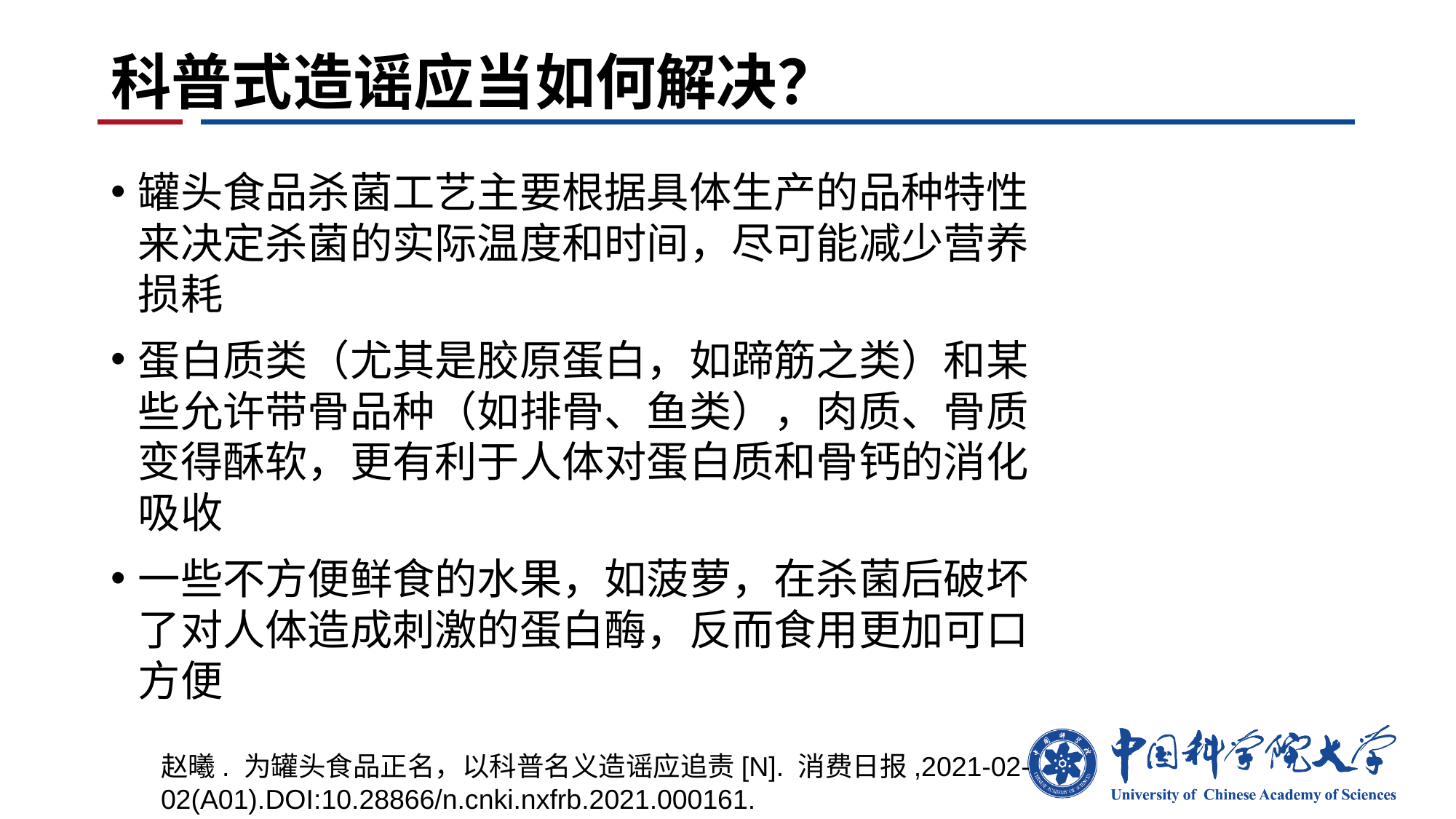

# 科普式造谣应当如何解决？
罐头食品杀菌工艺主要根据具体生产的品种特性来决定杀菌的实际温度和时间，尽可能减少营养损耗
蛋白质类（尤其是胶原蛋白，如蹄筋之类）和某些允许带骨品种（如排骨、鱼类），肉质、骨质变得酥软，更有利于人体对蛋白质和骨钙的消化吸收
一些不方便鲜食的水果，如菠萝，在杀菌后破坏了对人体造成刺激的蛋白酶，反而食用更加可口方便
赵曦. 为罐头食品正名，以科普名义造谣应追责[N]. 消费日报,2021-02-02(A01).DOI:10.28866/n.cnki.nxfrb.2021.000161.